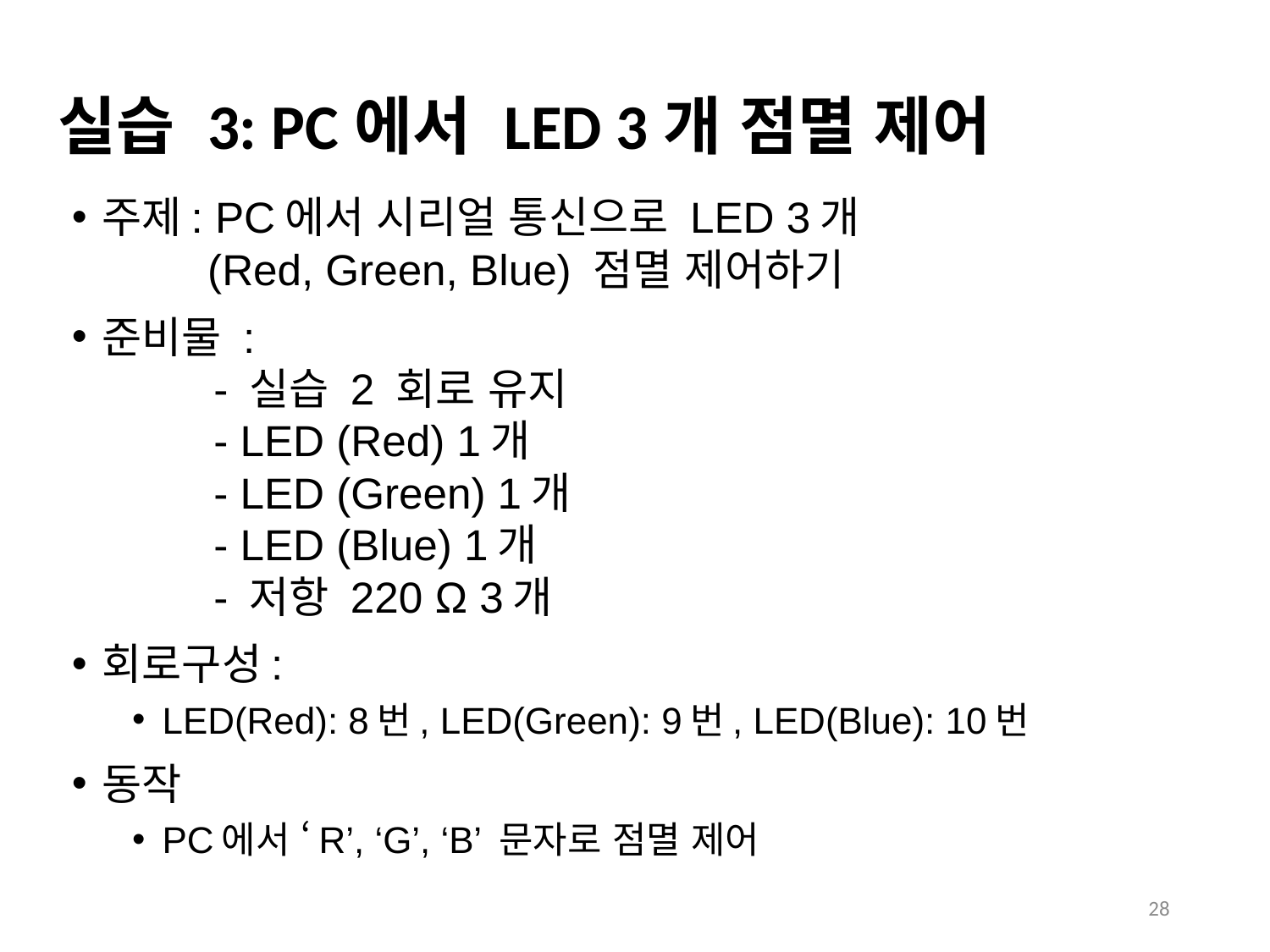

# 실습 3: PC에서 LED 3개 점멸 제어
주제: PC에서 시리얼 통신으로 LED 3개
        (Red, Green, Blue) 점멸 제어하기
준비물 :
		- 실습 2 회로 유지
		- LED (Red) 1개
		- LED (Green) 1개
		- LED (Blue) 1개
		- 저항 220 Ω 3개
회로구성:
LED(Red): 8번, LED(Green): 9번, LED(Blue): 10번
동작
PC에서 ‘R’, ‘G’, ‘B’ 문자로 점멸 제어

28